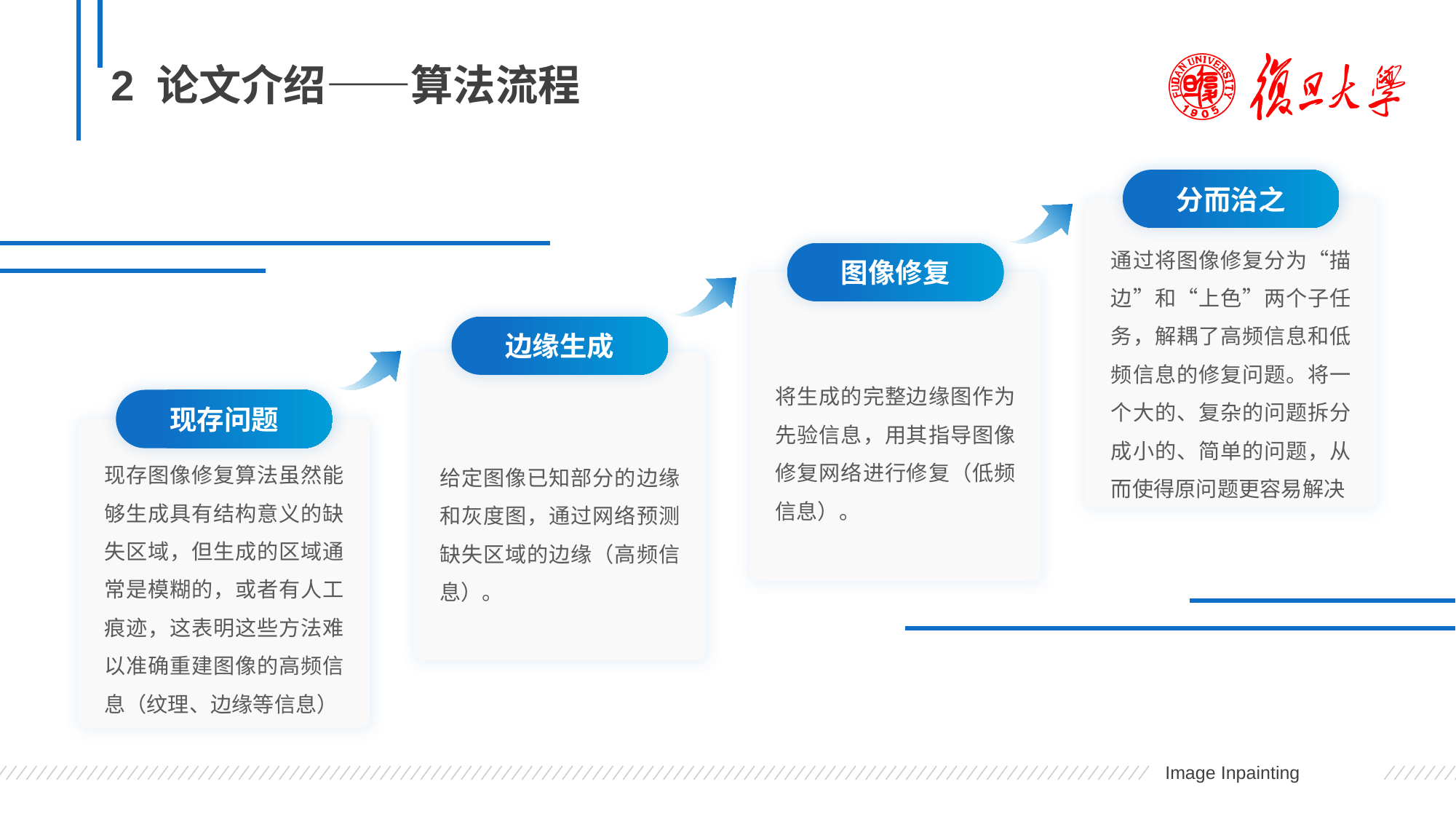

# 2 论文介绍——算法流程
分而治之

通过将图像修复分为“描边”和“上色”两个子任务，解耦了高频信息和低频信息的修复问题。将一个大的、复杂的问题拆分成小的、简单的问题，从而使得原问题更容易解决

图像修复

将生成的完整边缘图作为先验信息，用其指导图像修复网络进行修复（低频信息）。

边缘生成

给定图像已知部分的边缘和灰度图，通过网络预测缺失区域的边缘（高频信息）。

现存问题

现存图像修复算法虽然能够生成具有结构意义的缺失区域，但生成的区域通常是模糊的，或者有人工痕迹，这表明这些方法难以准确重建图像的高频信息（纹理、边缘等信息）